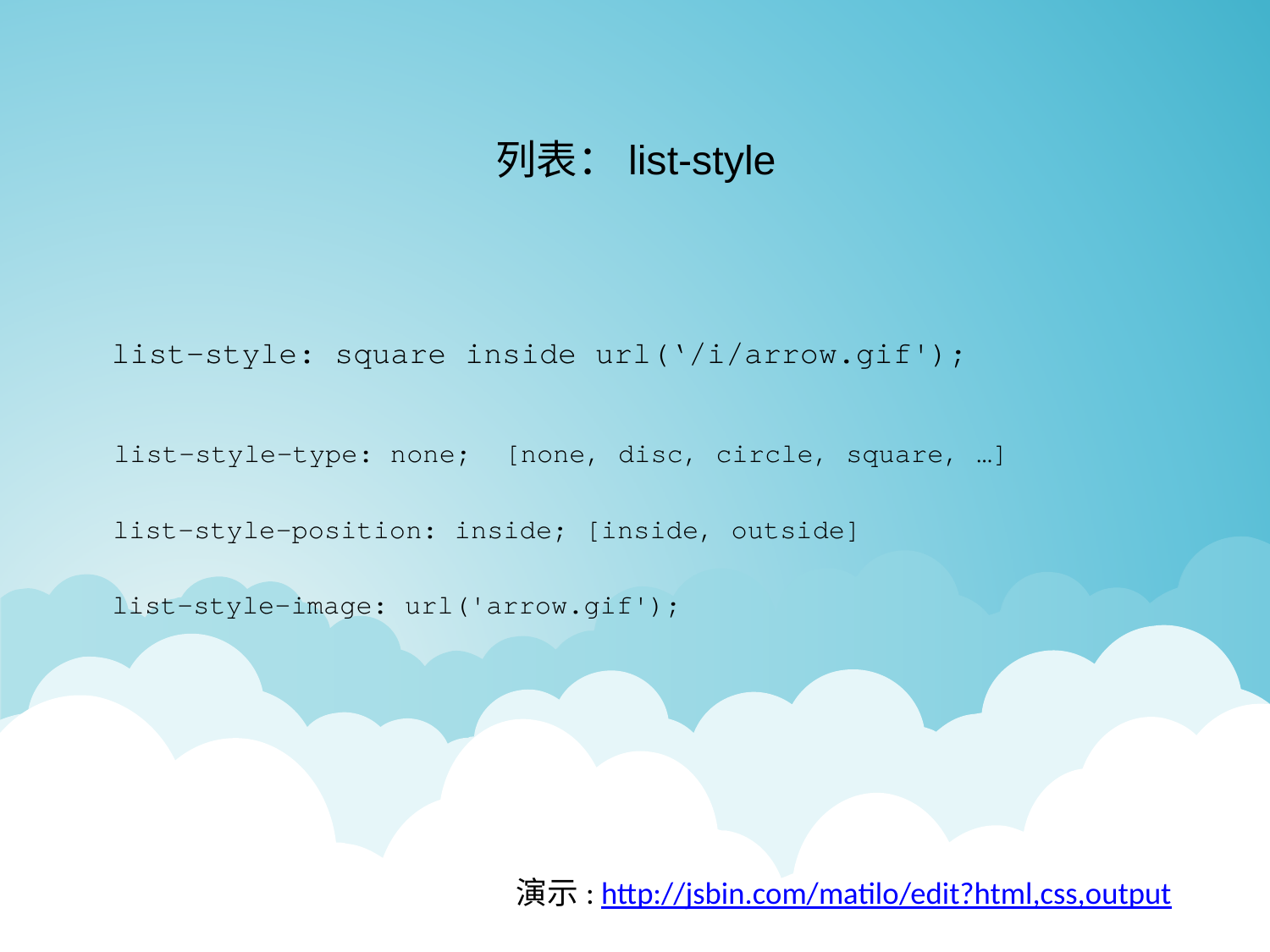

列表：list-style
list-style: square inside url(‘/i/arrow.gif');
list-style-type: none;  [none, disc, circle, square, …]
list-style-position: inside; [inside, outside]
list-style-image: url('arrow.gif');
演示: http://jsbin.com/matilo/edit?html,css,output